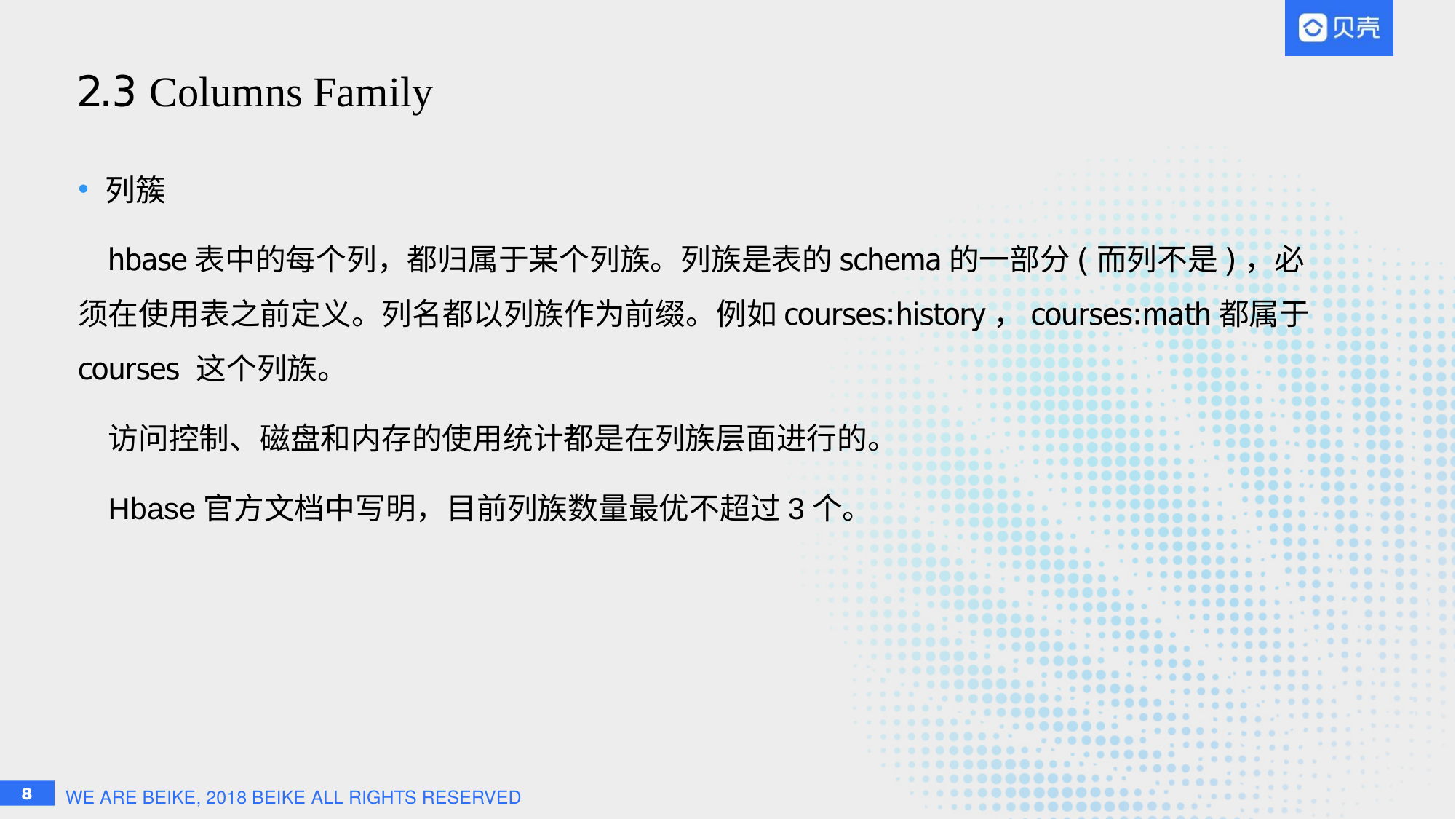

# 2.3 Columns Family
列簇
hbase表中的每个列，都归属于某个列族。列族是表的schema的一部分(而列不是)，必须在使用表之前定义。列名都以列族作为前缀。例如courses:history，courses:math都属于courses 这个列族。
访问控制、磁盘和内存的使用统计都是在列族层面进行的。
Hbase官方文档中写明，目前列族数量最优不超过3个。